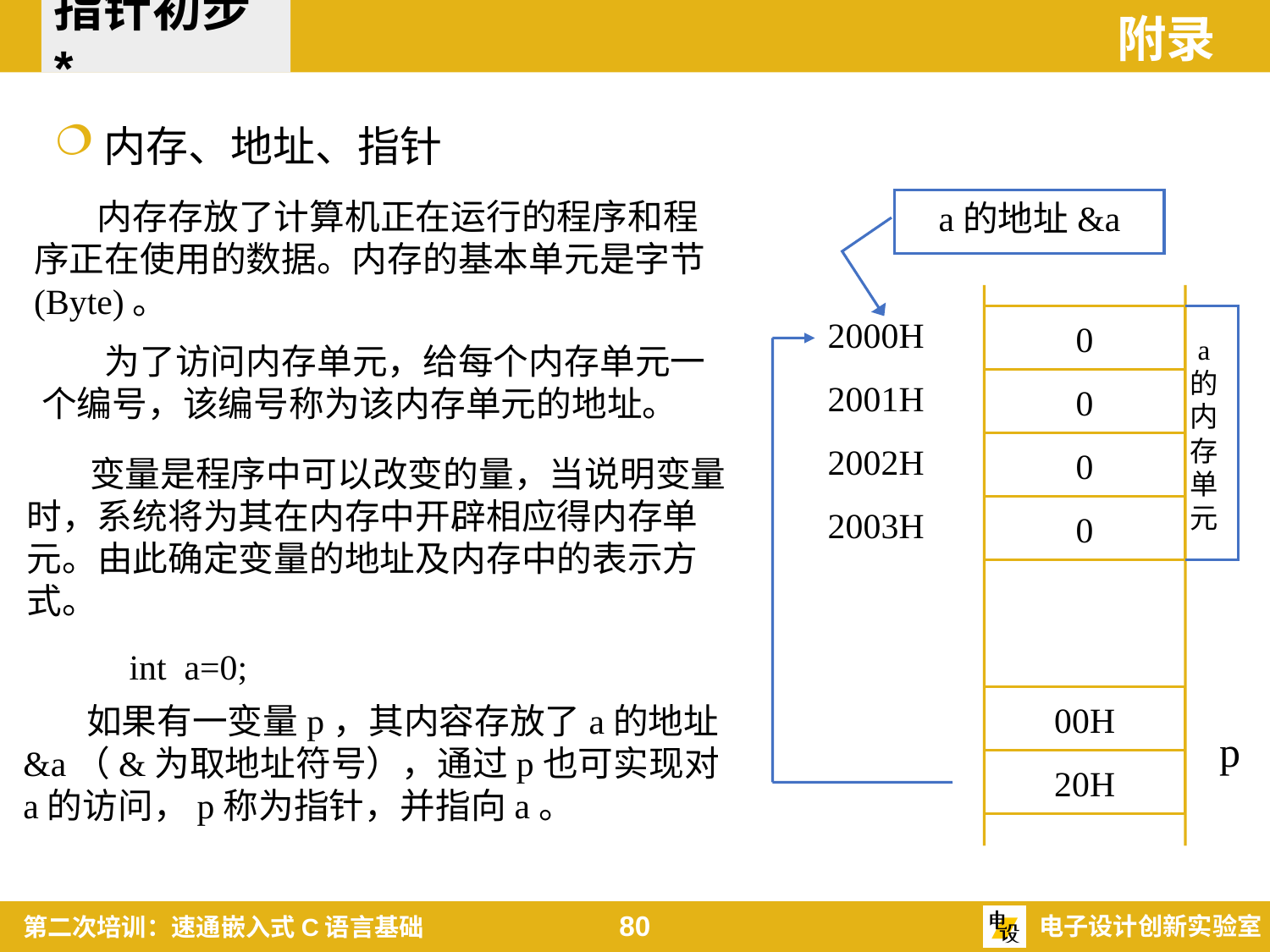

指针初步*
附录
内存、地址、指针
       内存存放了计算机正在运行的程序和程序正在使用的数据。内存的基本单元是字节(Byte)。
a的地址&a

2000H
0
a
的
内
存
单
元
       为了访问内存单元，给每个内存单元一个编号，该编号称为该内存单元的地址。

2001H
0
2002H
0
       变量是程序中可以改变的量，当说明变量时，系统将为其在内存中开辟相应得内存单元。由此确定变量的地址及内存中的表示方式。
2003H
0
int  a=0;
00H
       如果有一变量p，其内容存放了a的地址&a（&为取地址符号），通过p也可实现对a的访问，p称为指针，并指向a。
p
20H

80